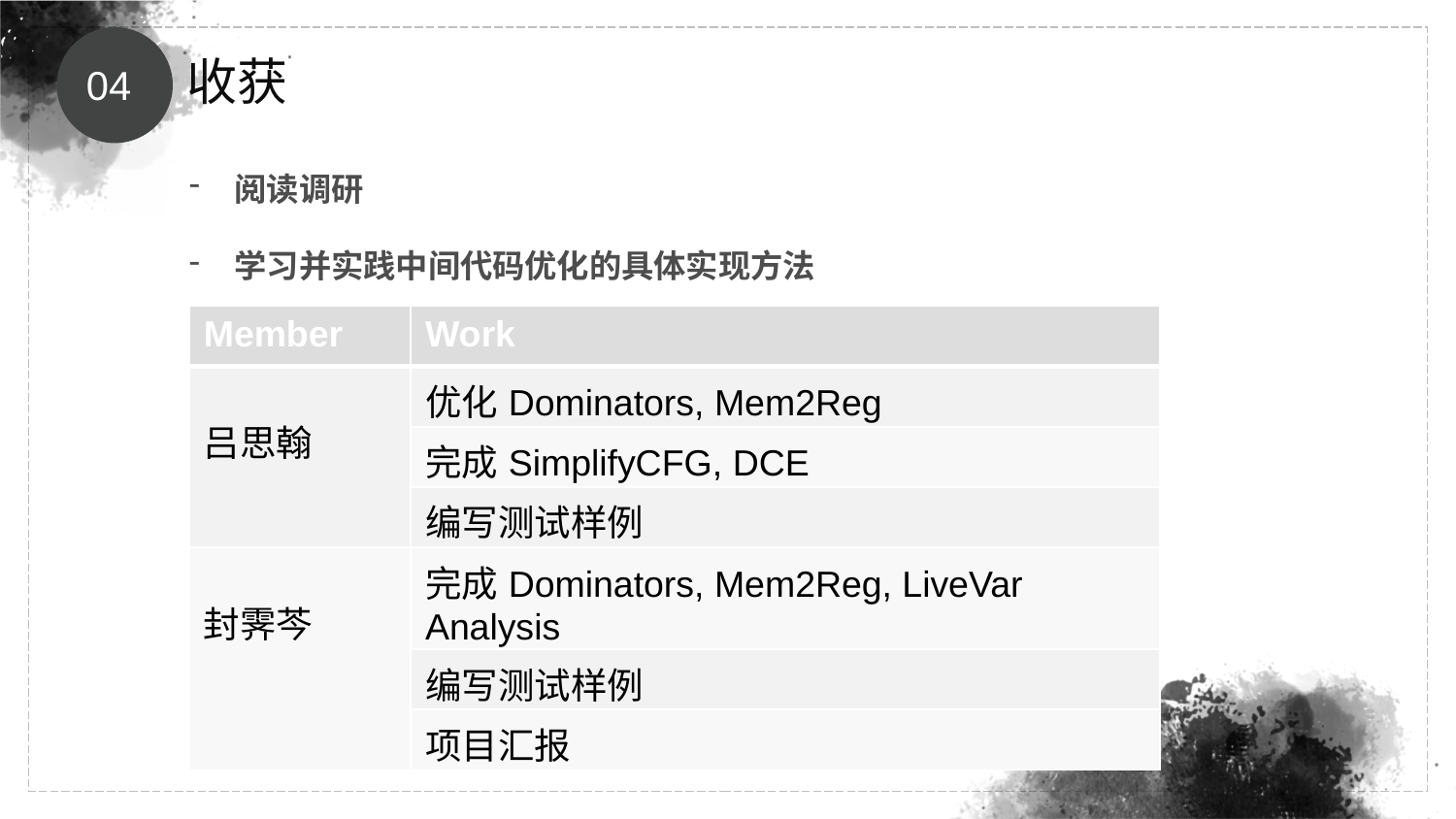

收获
04
阅读调研

学习并实践中间代码优化的具体实现方法

| Member | Work |
| --- | --- |
| 吕思翰 | 优化Dominators, Mem2Reg |
|  | 完成SimplifyCFG, DCE |
|  | 编写测试样例 |
| 封霁芩 | 完成Dominators, Mem2Reg, LiveVar Analysis |
|  | 编写测试样例 |
|  | 项目汇报 |